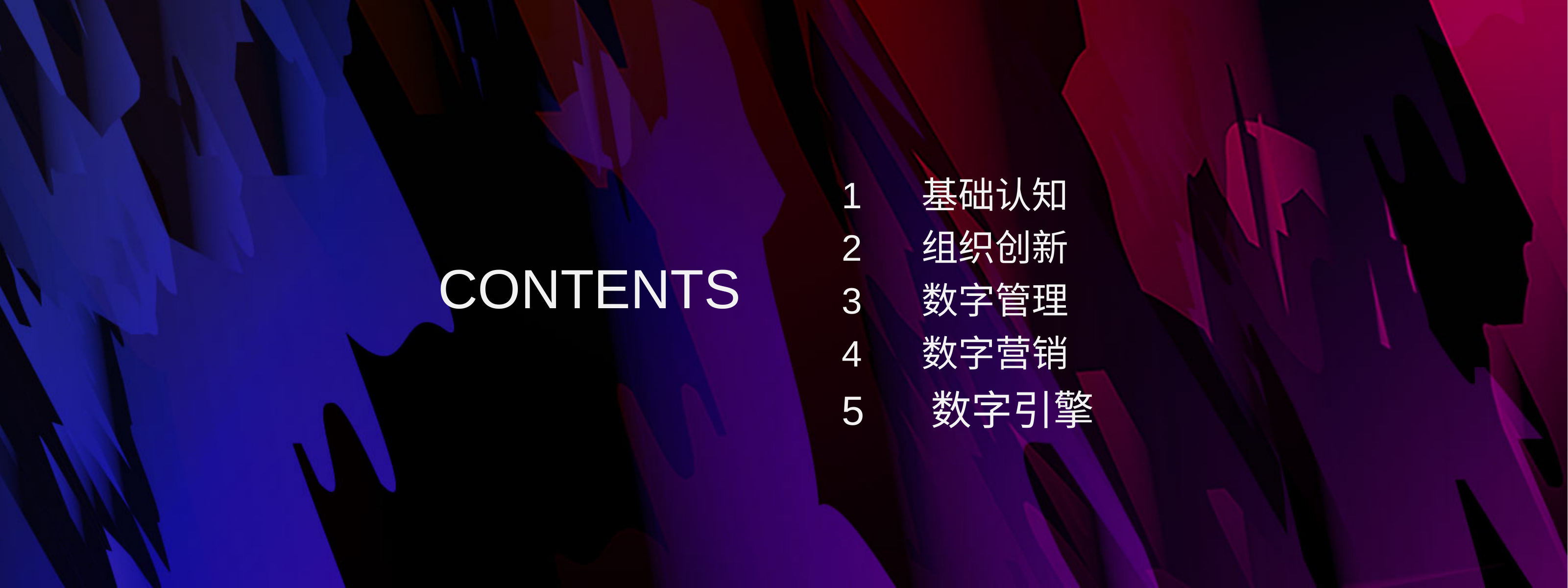

1     基础认知
2     组织创新
3     数字管理
4     数字营销
5     数字引擎
CONTENTS